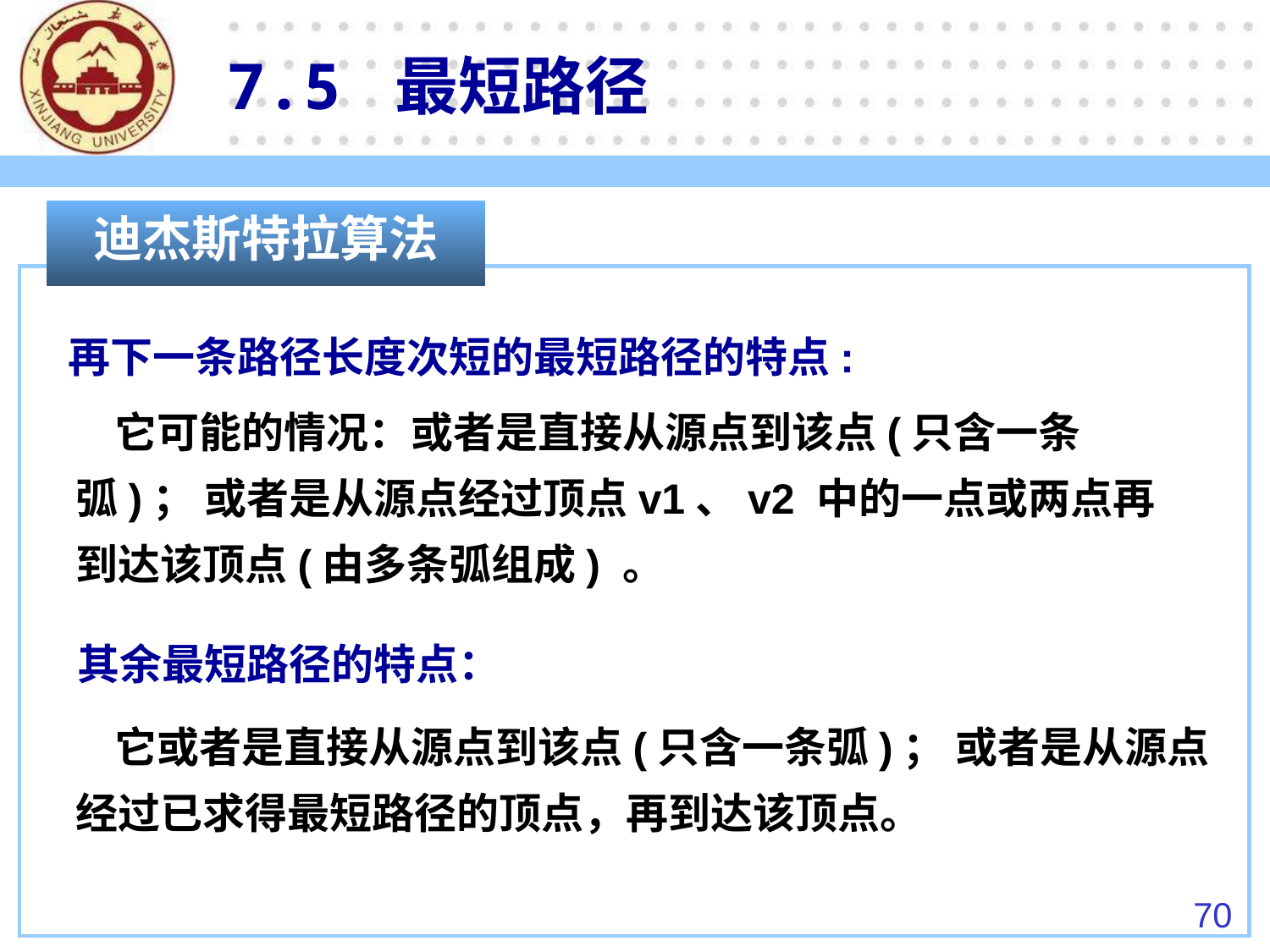

7.5 最短路径
迪杰斯特拉算法

再下一条路径长度次短的最短路径的特点:
   它可能的情况：或者是直接从源点到该点(只含一条弧)； 或者是从源点经过顶点v1、v2 中的一点或两点再到达该顶点(由多条弧组成) 。
其余最短路径的特点：
   它或者是直接从源点到该点(只含一条弧)； 或者是从源点经过已求得最短路径的顶点，再到达该顶点。
70